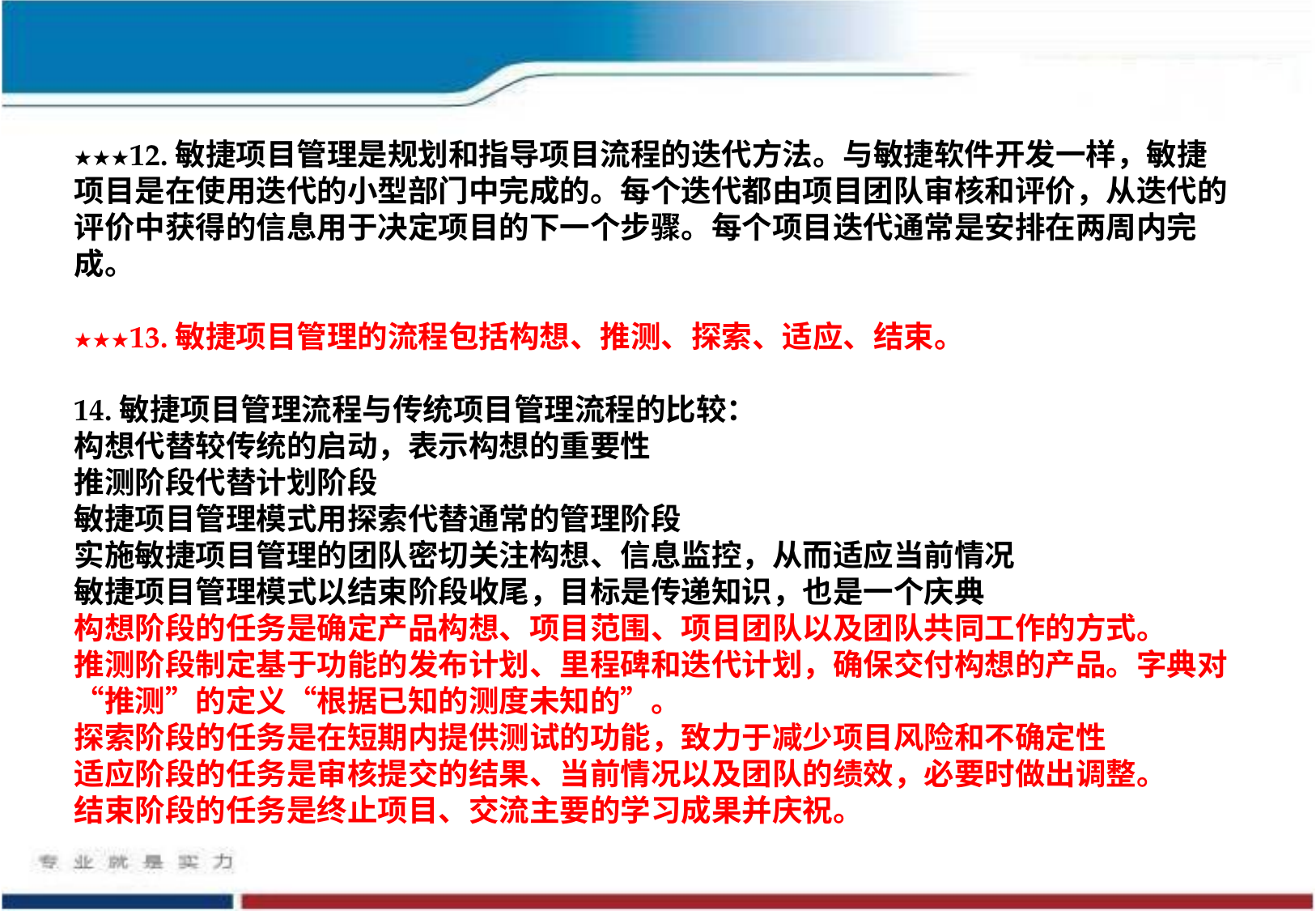

★★★12.敏捷项目管理是规划和指导项目流程的迭代方法。与敏捷软件开发一样，敏捷项目是在使用迭代的小型部门中完成的。每个迭代都由项目团队审核和评价，从迭代的评价中获得的信息用于决定项目的下一个步骤。每个项目迭代通常是安排在两周内完成。

★★★13.敏捷项目管理的流程包括构想、推测、探索、适应、结束。

14.敏捷项目管理流程与传统项目管理流程的比较：
构想代替较传统的启动，表示构想的重要性
推测阶段代替计划阶段
敏捷项目管理模式用探索代替通常的管理阶段
实施敏捷项目管理的团队密切关注构想、信息监控，从而适应当前情况
敏捷项目管理模式以结束阶段收尾，目标是传递知识，也是一个庆典
构想阶段的任务是确定产品构想、项目范围、项目团队以及团队共同工作的方式。
推测阶段制定基于功能的发布计划、里程碑和迭代计划，确保交付构想的产品。字典对“推测”的定义“根据已知的测度未知的”。
探索阶段的任务是在短期内提供测试的功能，致力于减少项目风险和不确定性
适应阶段的任务是审核提交的结果、当前情况以及团队的绩效，必要时做出调整。
结束阶段的任务是终止项目、交流主要的学习成果并庆祝。